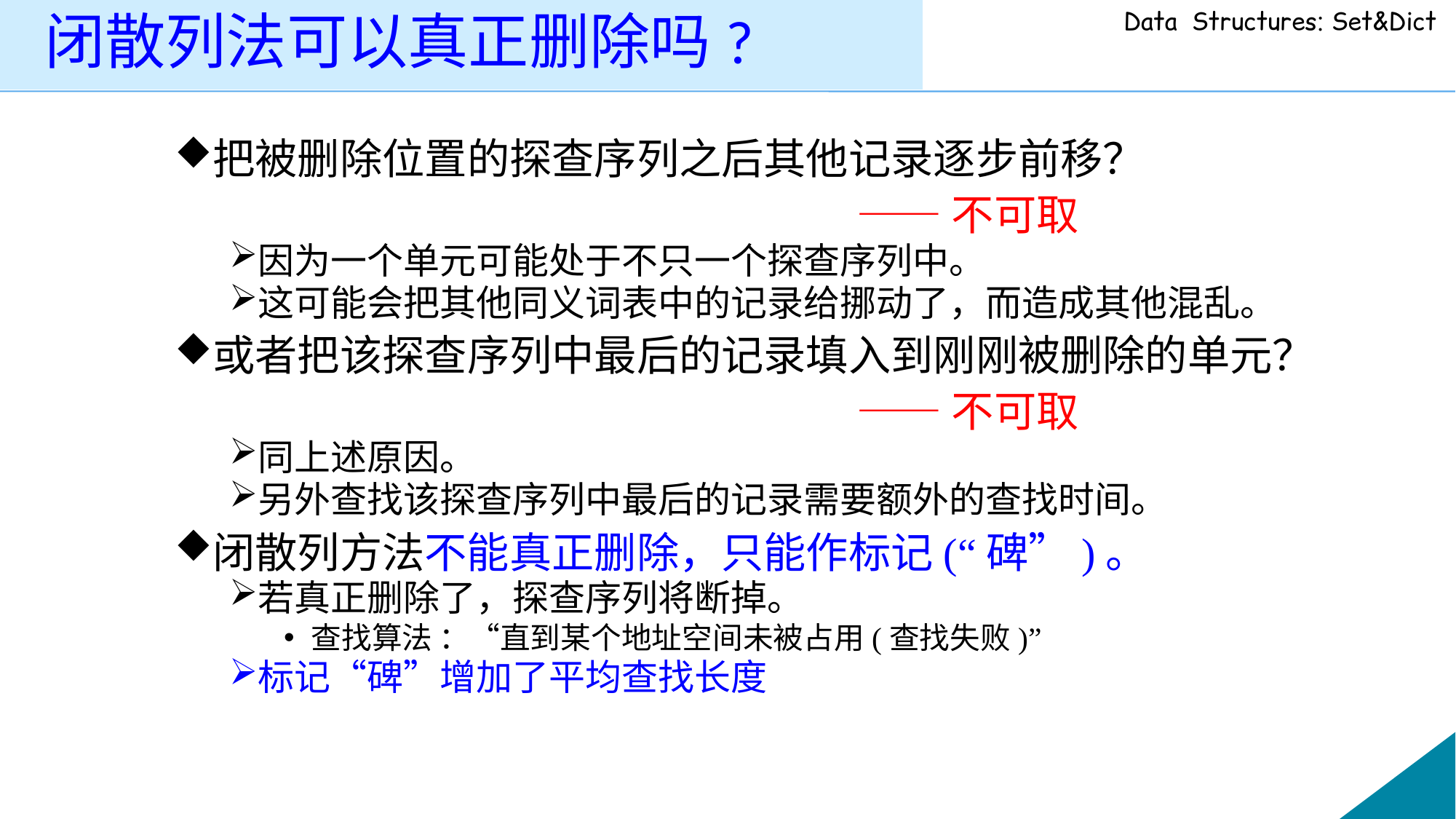

闭散列法可以真正删除吗?
把被删除位置的探查序列之后其他记录逐步前移？
							——不可取
因为一个单元可能处于不只一个探查序列中。
这可能会把其他同义词表中的记录给挪动了，而造成其他混乱。
或者把该探查序列中最后的记录填入到刚刚被删除的单元？
							——不可取
同上述原因。
另外查找该探查序列中最后的记录需要额外的查找时间。
闭散列方法不能真正删除，只能作标记(“碑”)。
若真正删除了，探查序列将断掉。
查找算法 ：“直到某个地址空间未被占用(查找失败)”
标记“碑”增加了平均查找长度